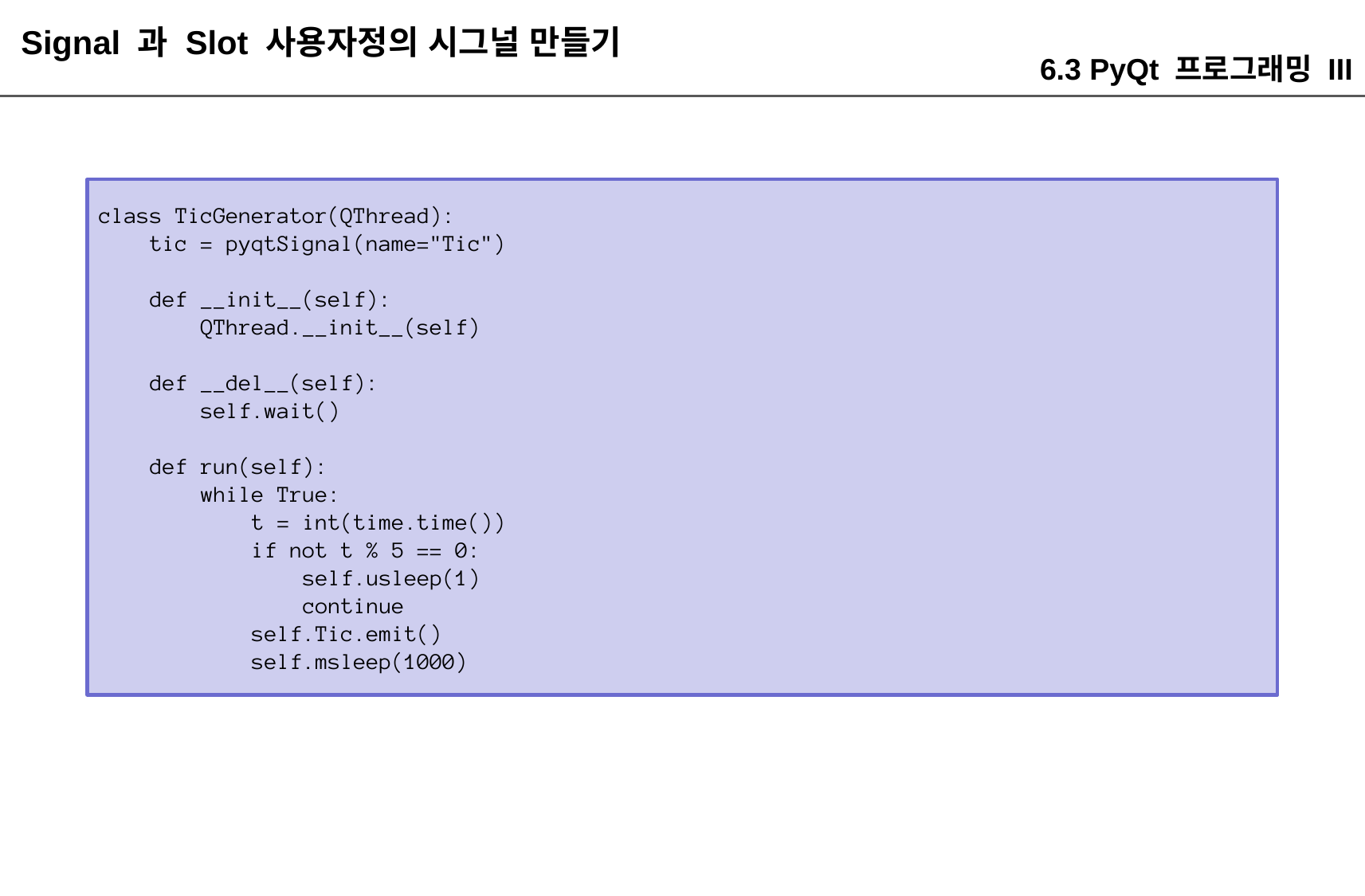

Signal 과 Slot 사용자정의 시그널 만들기
6.3 PyQt 프로그래밍 III
class TicGenerator(QThread):
    tic = pyqtSignal(name="Tic")

    def __init__(self):
        QThread.__init__(self)

    def __del__(self):
        self.wait()

    def run(self):
        while True:
            t = int(time.time())
            if not t % 5 == 0:
                self.usleep(1)
                continue
            self.Tic.emit()
            self.msleep(1000)